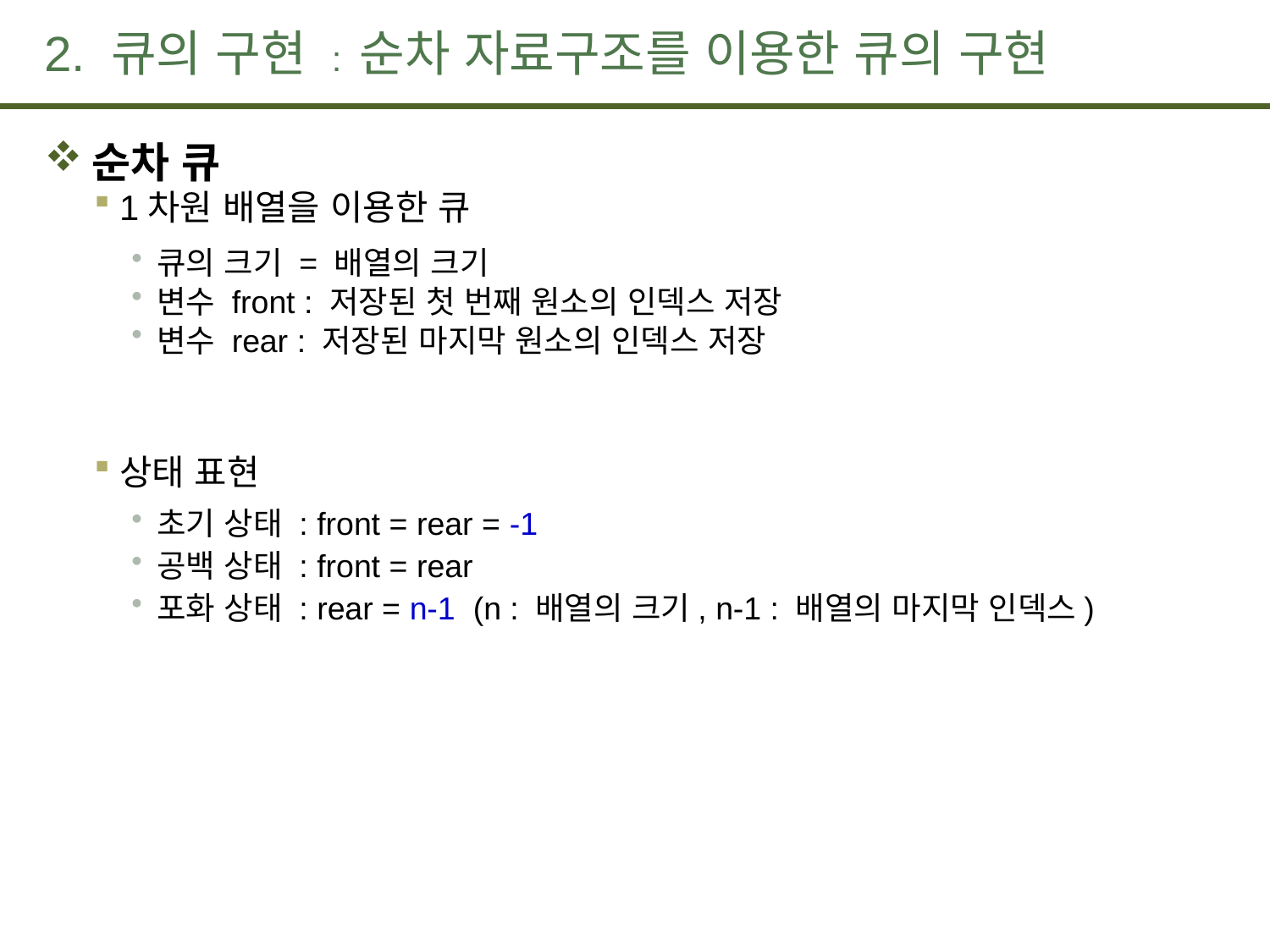

# 2. 큐의 구현 : 순차 자료구조를 이용한 큐의 구현
순차 큐
1차원 배열을 이용한 큐
큐의 크기 = 배열의 크기
변수 front : 저장된 첫 번째 원소의 인덱스 저장
변수 rear : 저장된 마지막 원소의 인덱스 저장

상태 표현
초기 상태 : front = rear = -1
공백 상태 : front = rear
포화 상태 : rear = n-1  (n : 배열의 크기, n-1 : 배열의 마지막 인덱스)